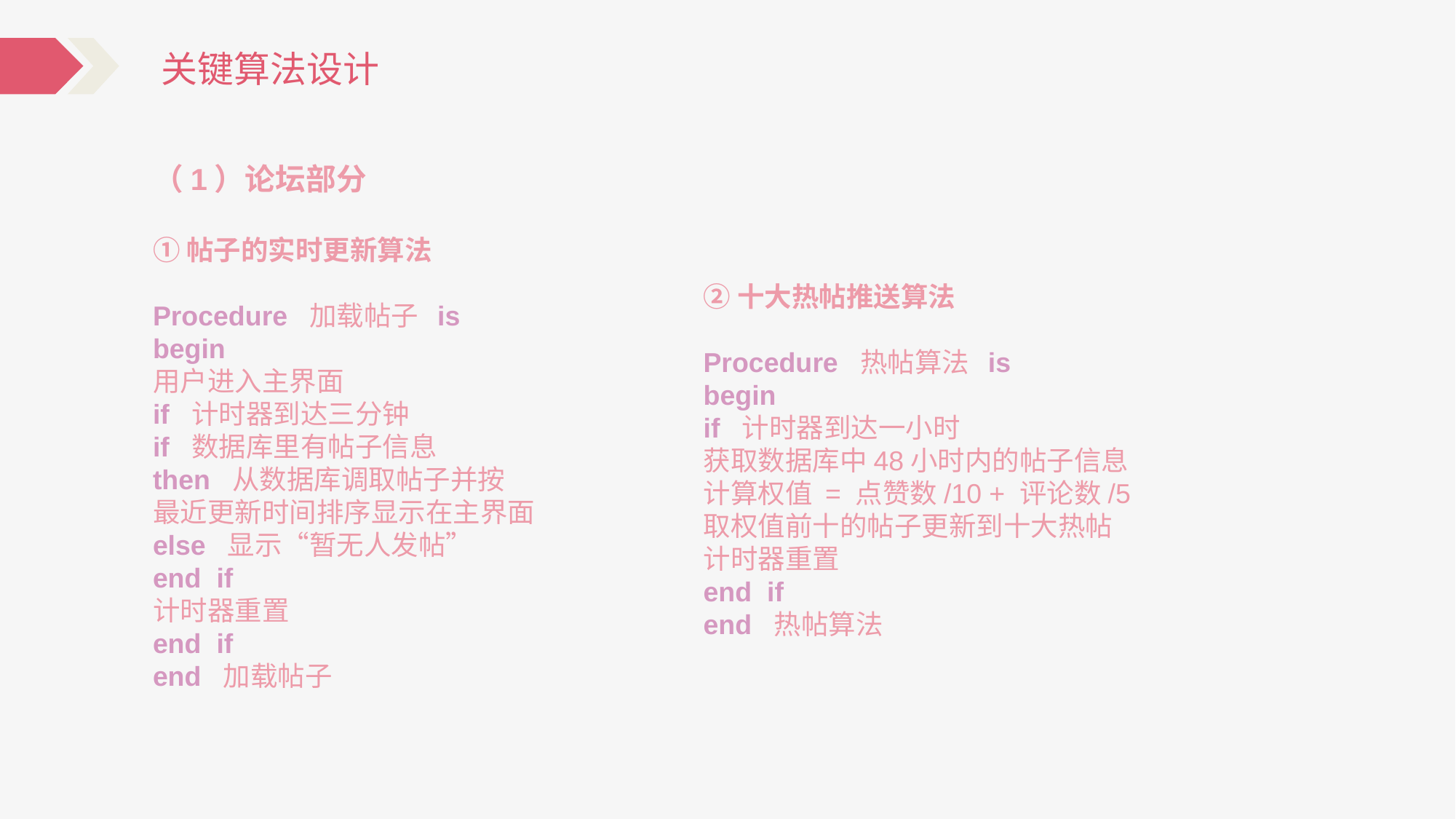

关键算法设计
（1）论坛部分

①帖子的实时更新算法

Procedure  加载帖子  is
begin
用户进入主界面
if  计时器到达三分钟
if  数据库里有帖子信息
then  从数据库调取帖子并按
最近更新时间排序显示在主界面
else  显示“暂无人发帖”
end  if
计时器重置
end  if
end  加载帖子

②十大热帖推送算法

Procedure  热帖算法  is
begin
if  计时器到达一小时
获取数据库中48小时内的帖子信息
计算权值 = 点赞数/10 + 评论数/5
取权值前十的帖子更新到十大热帖
计时器重置
end  if
end  热帖算法